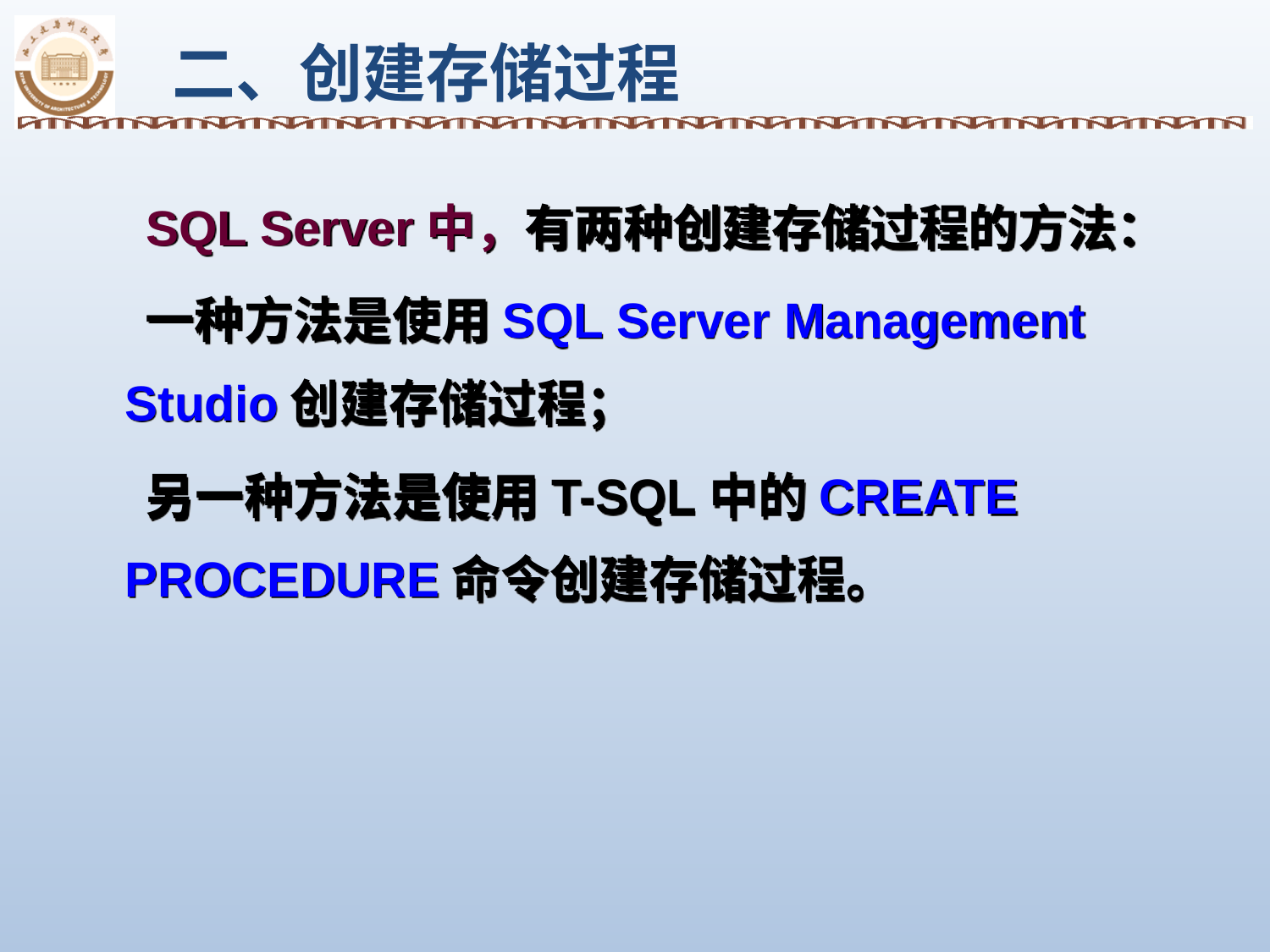

二、创建存储过程
     SQL Server中，有两种创建存储过程的方法：
     一种方法是使用SQL Server Management Studio创建存储过程；
     另一种方法是使用T-SQL中的CREATE PROCEDURE命令创建存储过程。